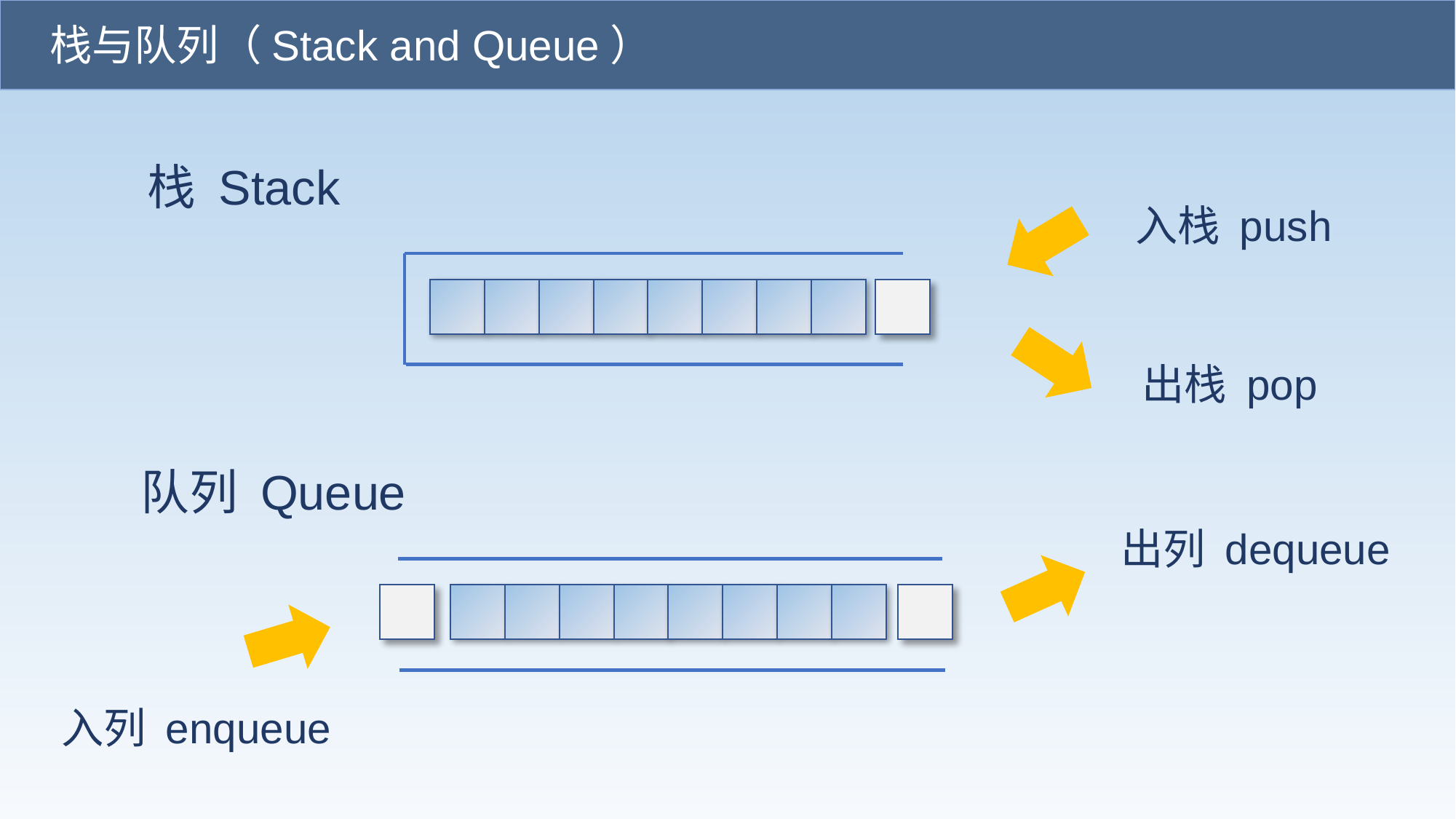

栈与队列（Stack and Queue）
栈 Stack
入栈 push

出栈 pop
队列 Queue
出列 dequeue

入列 enqueue